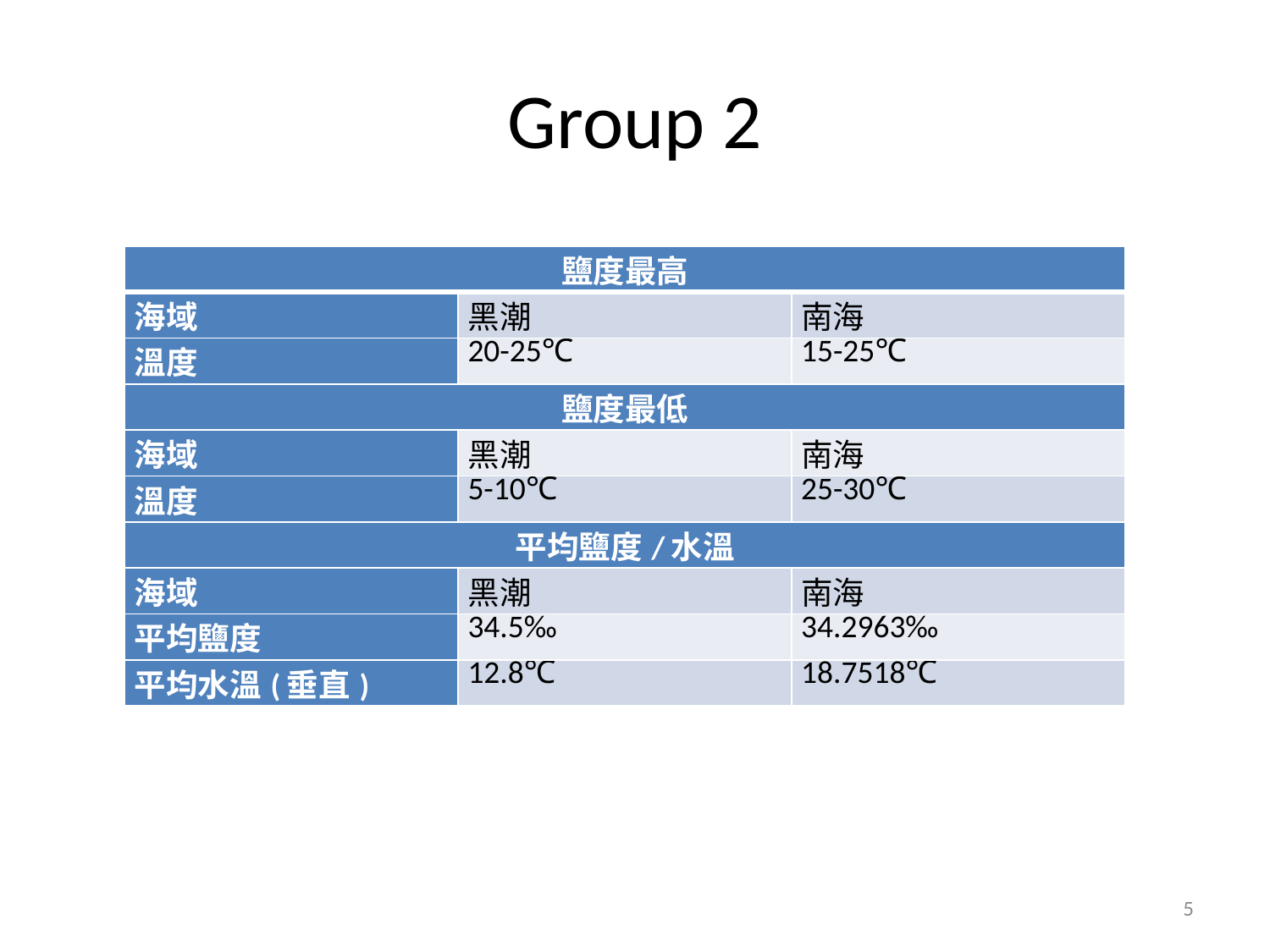

# Group 2
| 鹽度最高 |  |  |
| --- | --- | --- |
| 海域 | 黑潮 | 南海 |
| 溫度 | 20-25℃ | 15-25℃ |
| 鹽度最低 |  |  |
| 海域 | 黑潮 | 南海 |
| 溫度 | 5-10℃ | 25-30℃ |
| 平均鹽度/水溫 |  |  |
| 海域 | 黑潮 | 南海 |
| 平均鹽度 | 34.5‰ | 34.2963‰ |
| 平均水溫(垂直) | 12.8℃ | 18.7518℃ |
5